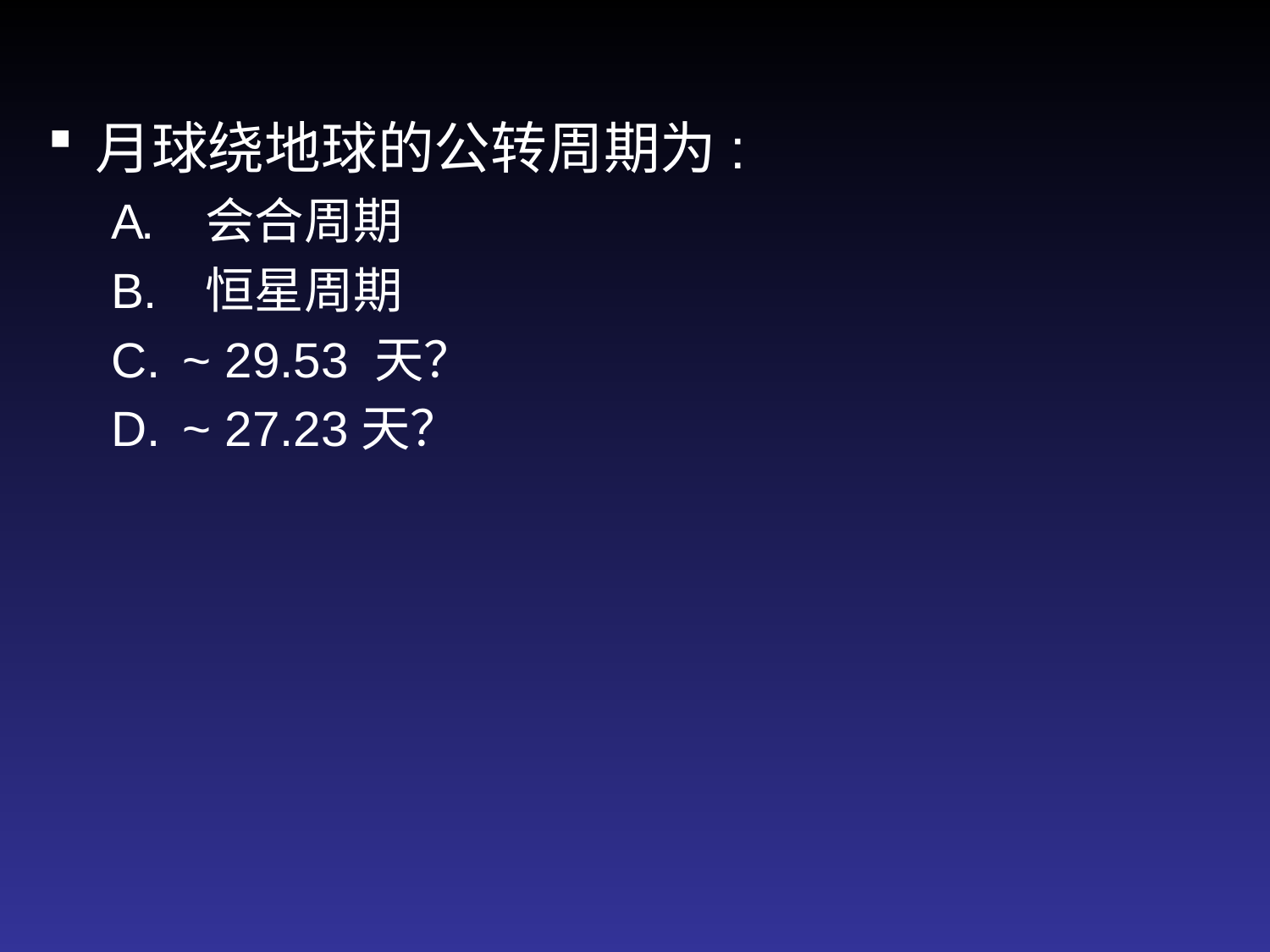

月球绕地球的公转周期为:
 会合周期
 恒星周期
~ 29.53 天？
~ 27.23天？